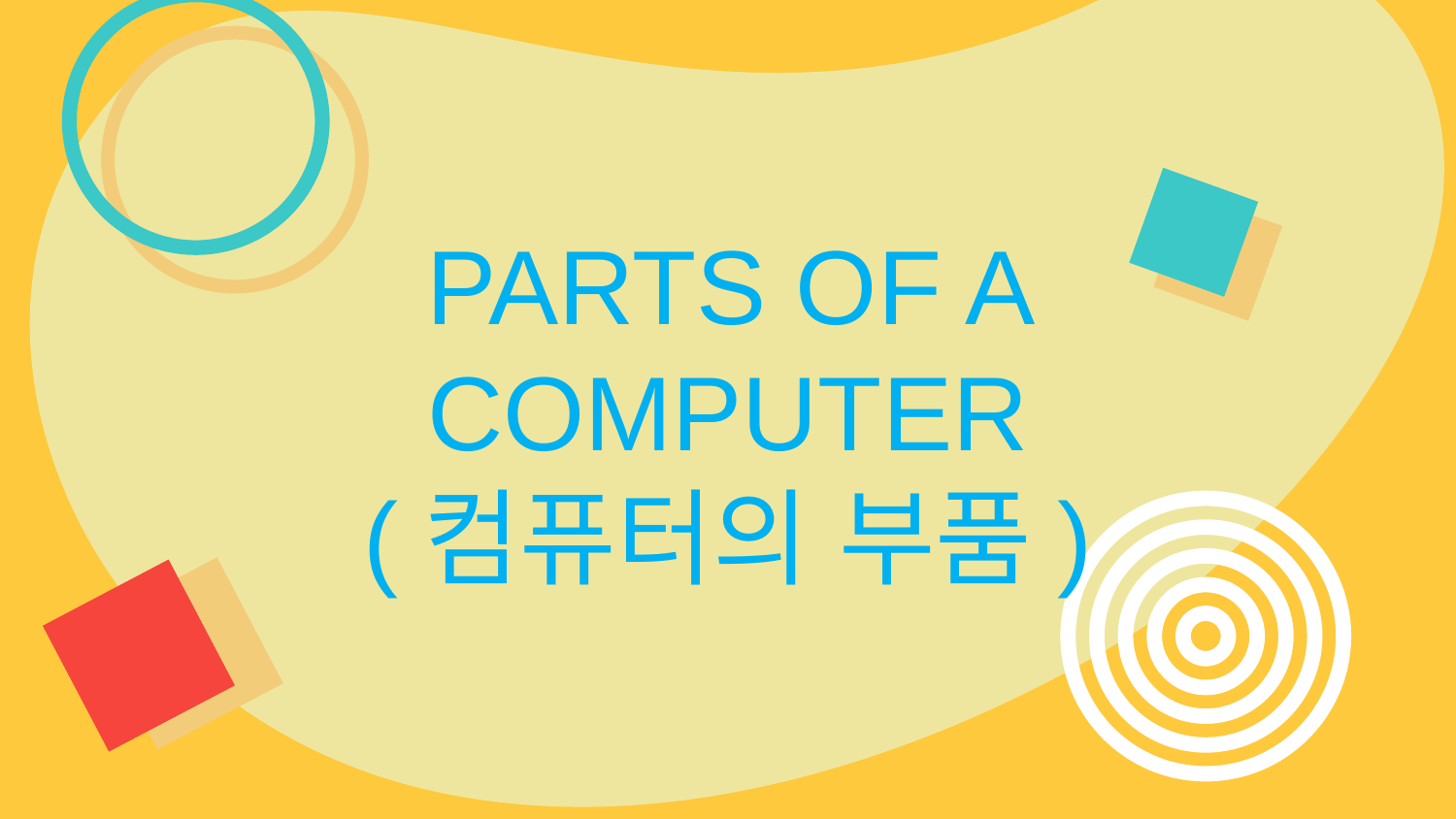

# PARTS OF A COMPUTER (컴퓨터의 부품)